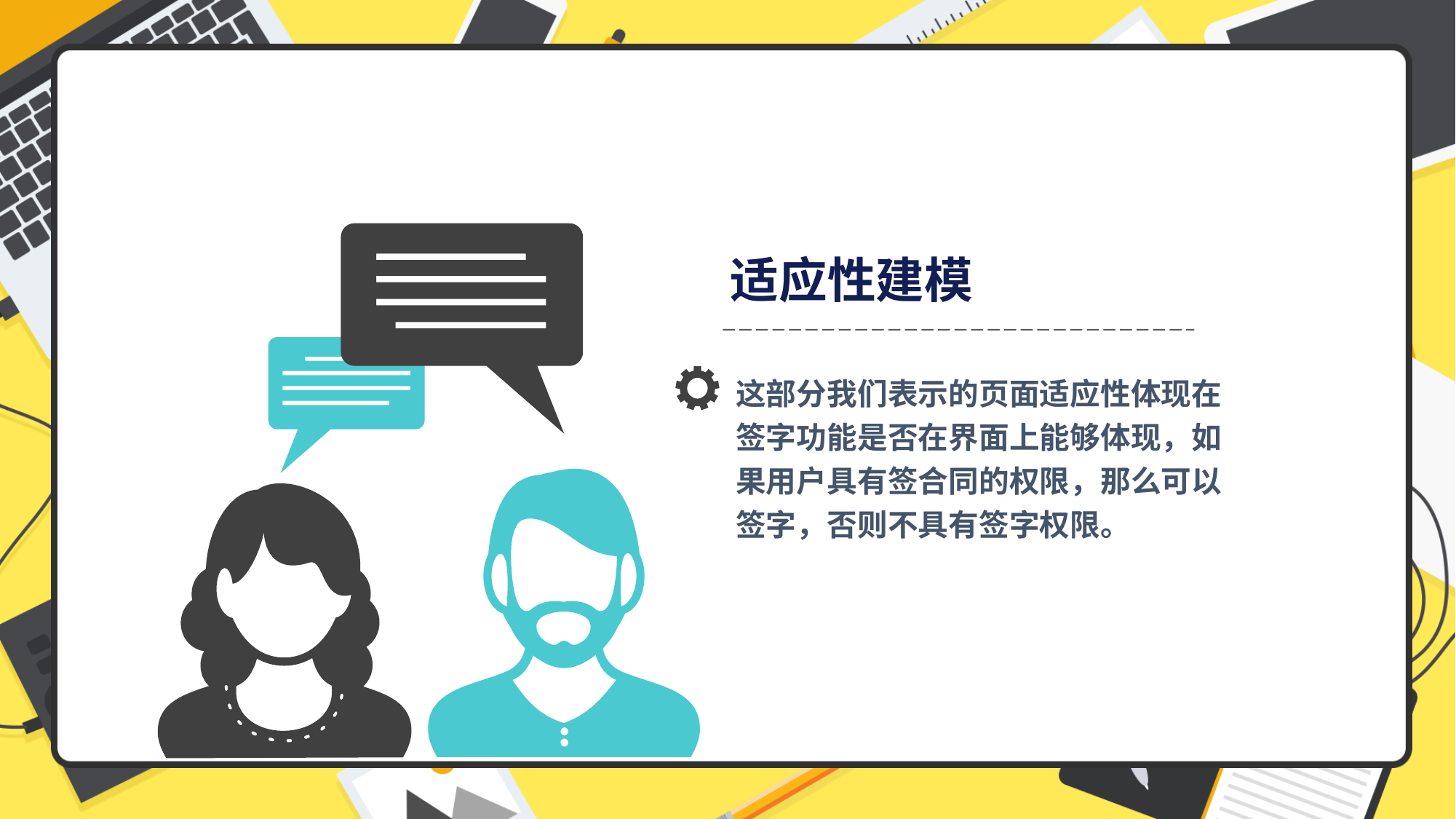

适应性建模

这部分我们表示的页面适应性体现在签字功能是否在界面上能够体现，如果用户具有签合同的权限，那么可以签字，否则不具有签字权限。